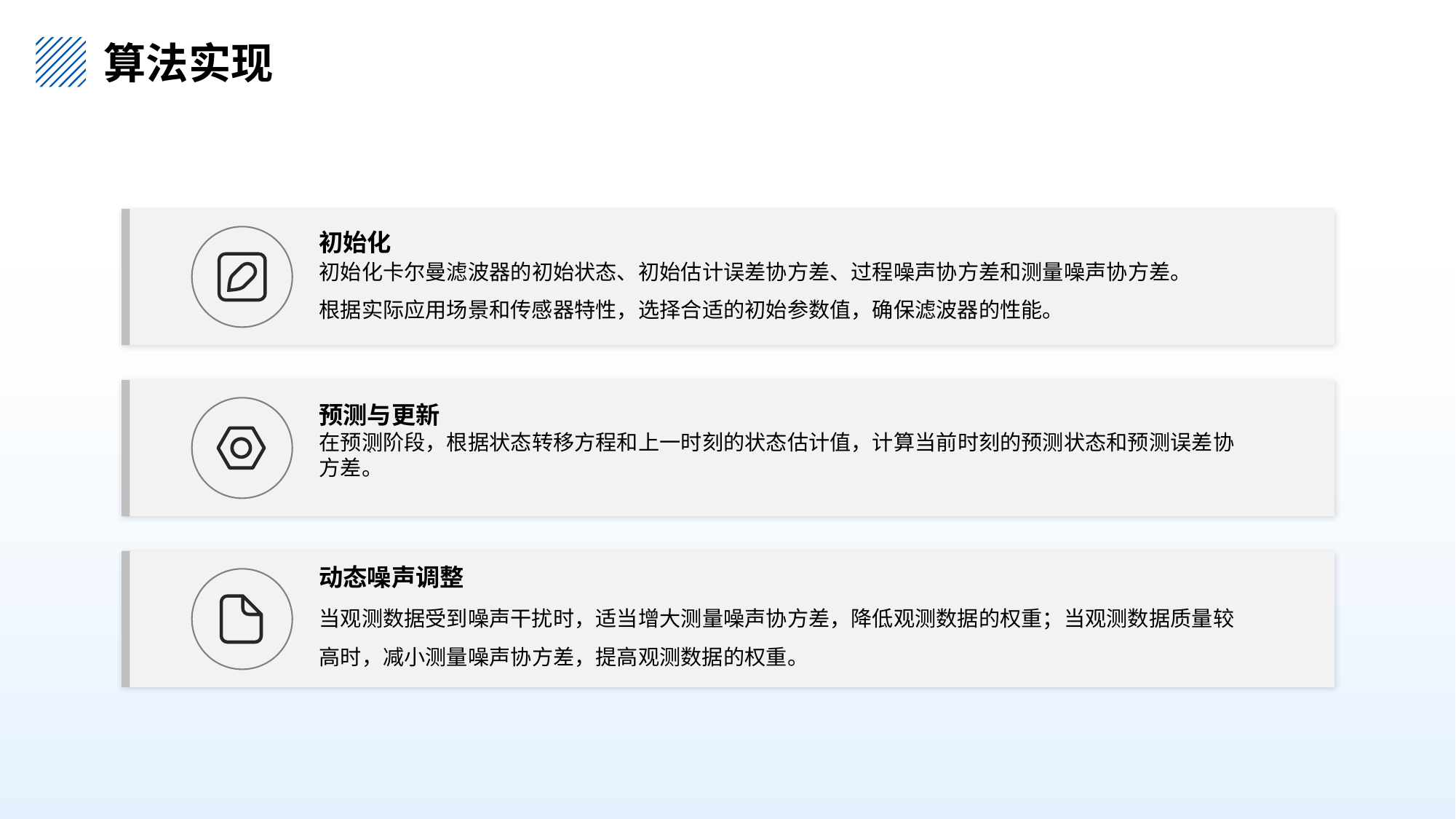

算法实现

初始化

初始化卡尔曼滤波器的初始状态、初始估计误差协方差、过程噪声协方差和测量噪声协方差。
根据实际应用场景和传感器特性，选择合适的初始参数值，确保滤波器的性能。
、

预测与更新

在预测阶段，根据状态转移方程和上一时刻的状态估计值，计算当前时刻的预测状态和预测误差协方差。

动态噪声调整

当观测数据受到噪声干扰时，适当增大测量噪声协方差，降低观测数据的权重；当观测数据质量较高时，减小测量噪声协方差，提高观测数据的权重。